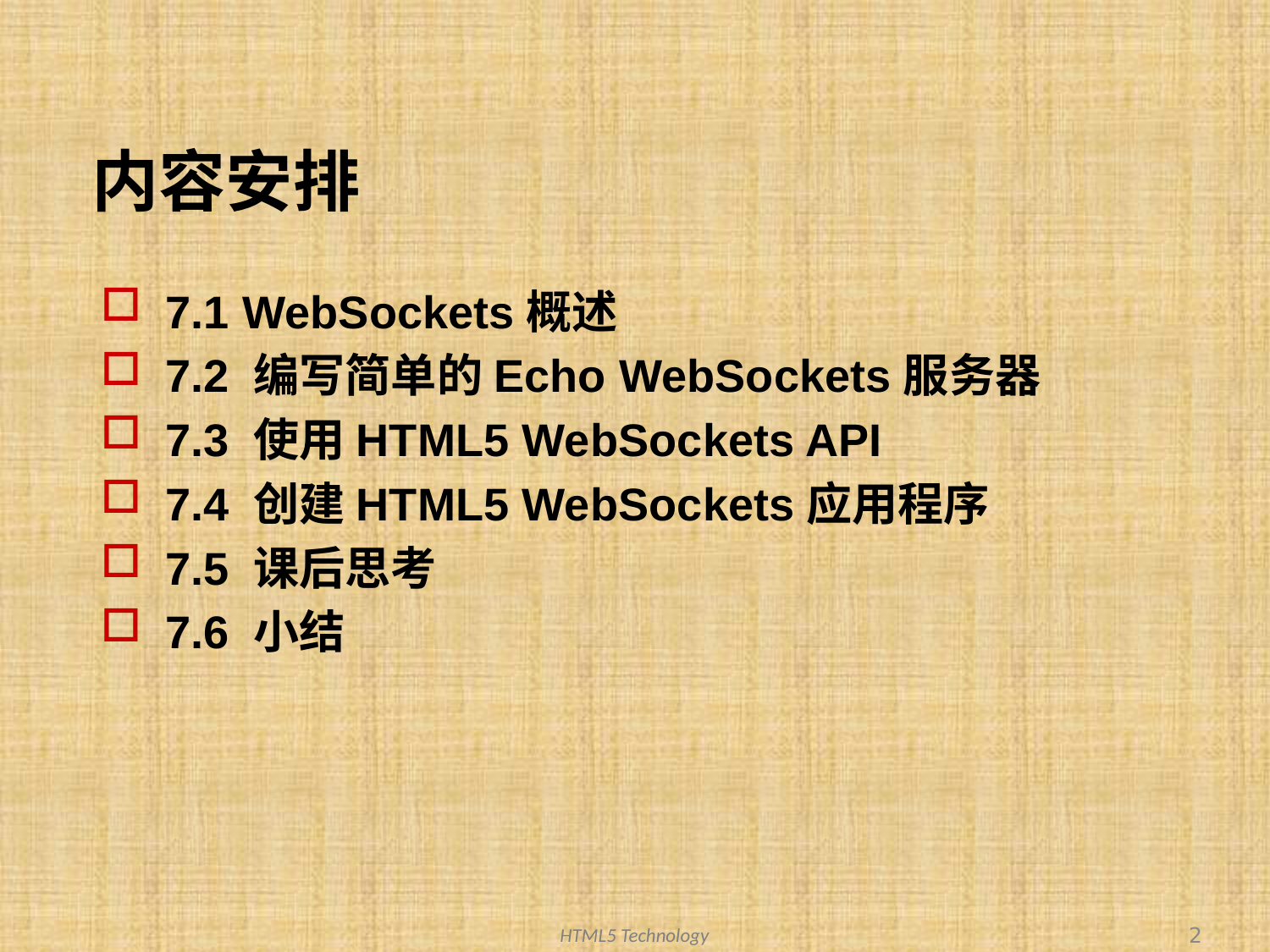

# 内容安排
7.1 WebSockets概述
7.2 编写简单的Echo WebSockets服务器
7.3 使用HTML5 WebSockets API
7.4 创建HTML5 WebSockets应用程序
7.5 课后思考
7.6 小结
2
HTML5 Technology